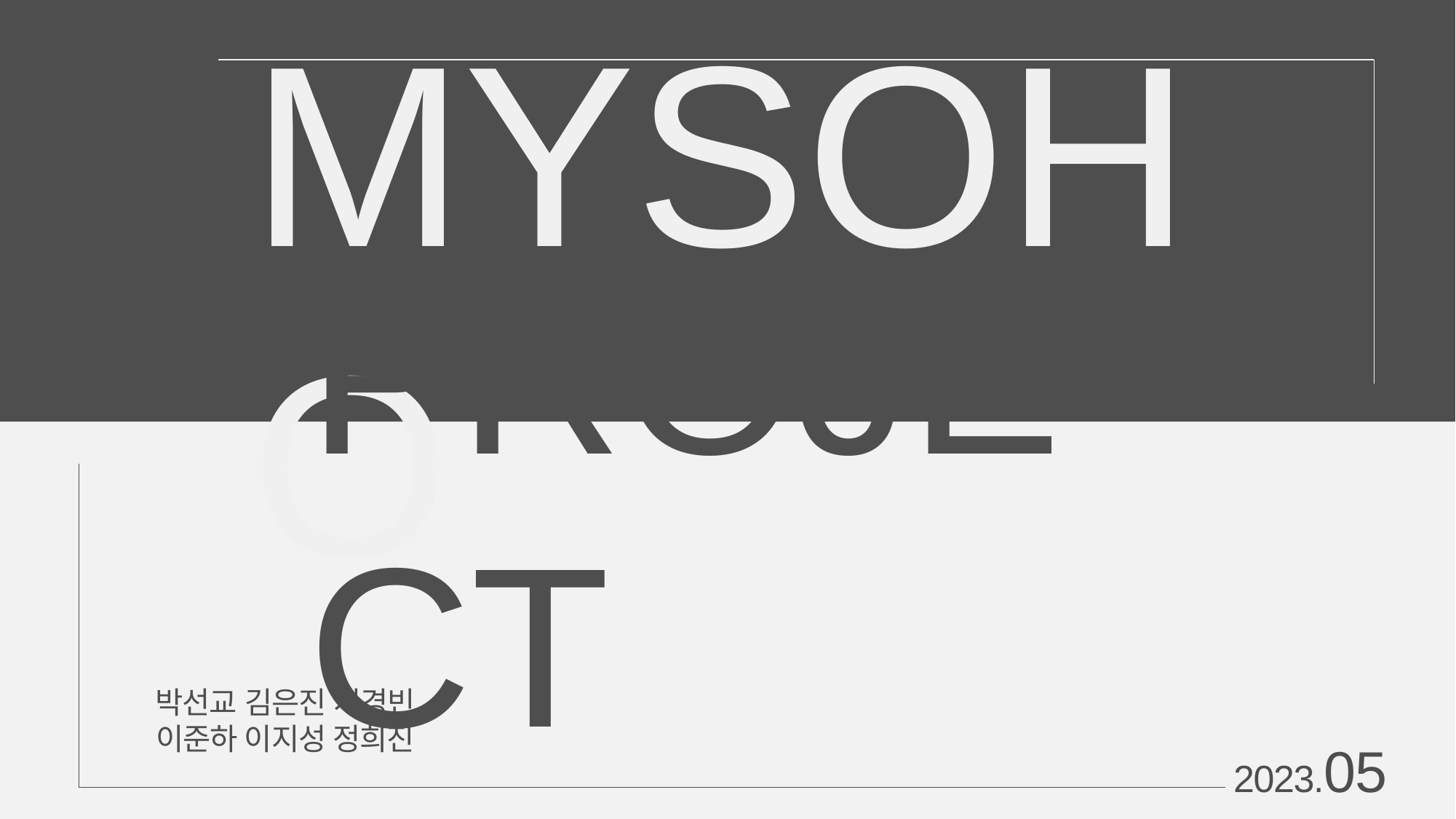

MYSOHO
PROJECT
박선교 김은진 서경빈
이준하 이지성 정희진
2023.05